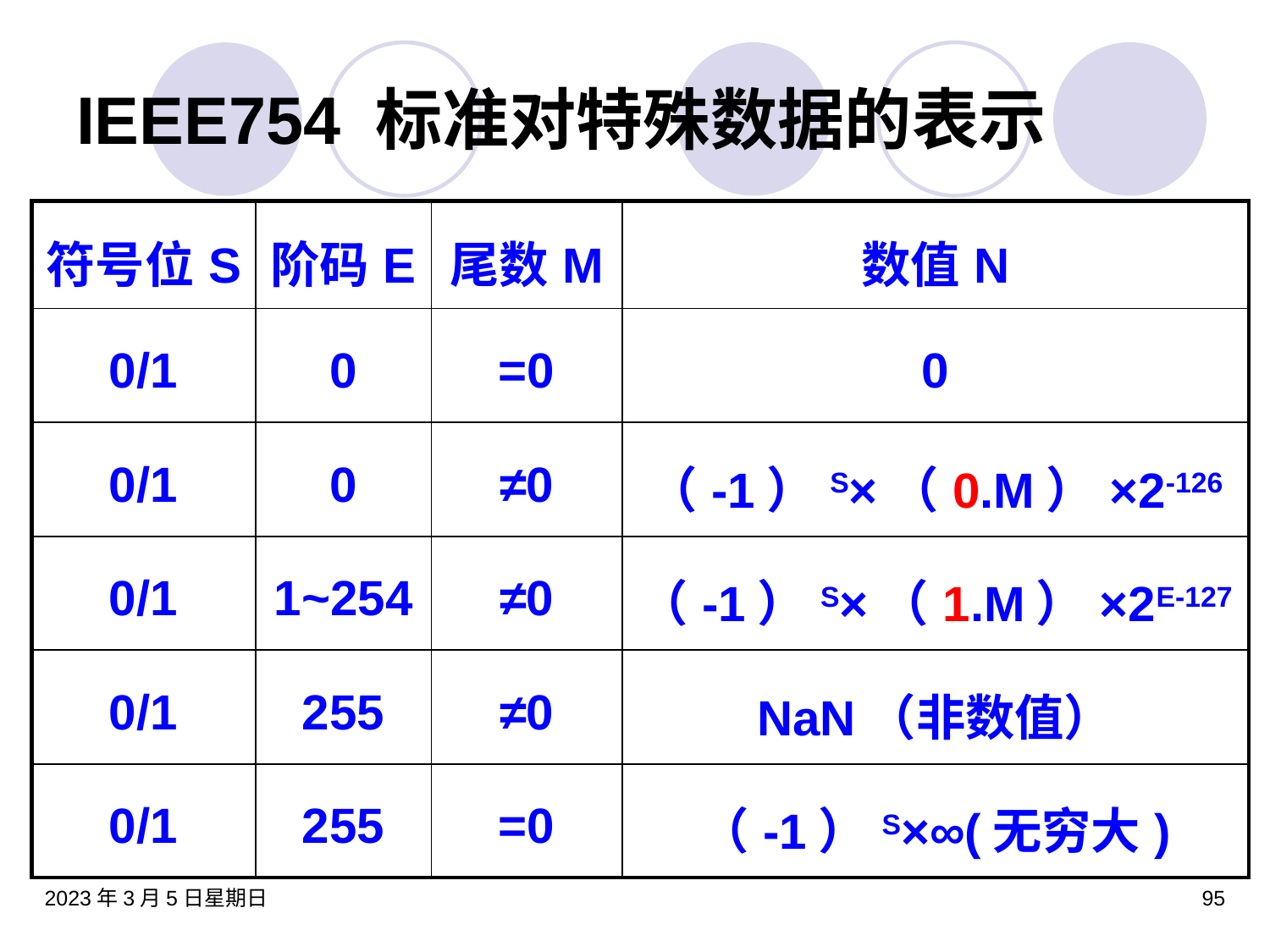

# IEEE754 标准对特殊数据的表示
| 符号位S | 阶码E | 尾数M | 数值N |
| --- | --- | --- | --- |
| 0/1 | 0 | =0 | 0 |
| 0/1 | 0 | ≠0 | （-1）S×（0.M）×2-126 |
| 0/1 | 1~254 | ≠0 | （-1）S×（1.M）×2E-127 |
| 0/1 | 255 | ≠0 | NaN（非数值） |
| 0/1 | 255 | =0 | （-1）S×∞(无穷大) |
2023年3月5日星期日
95